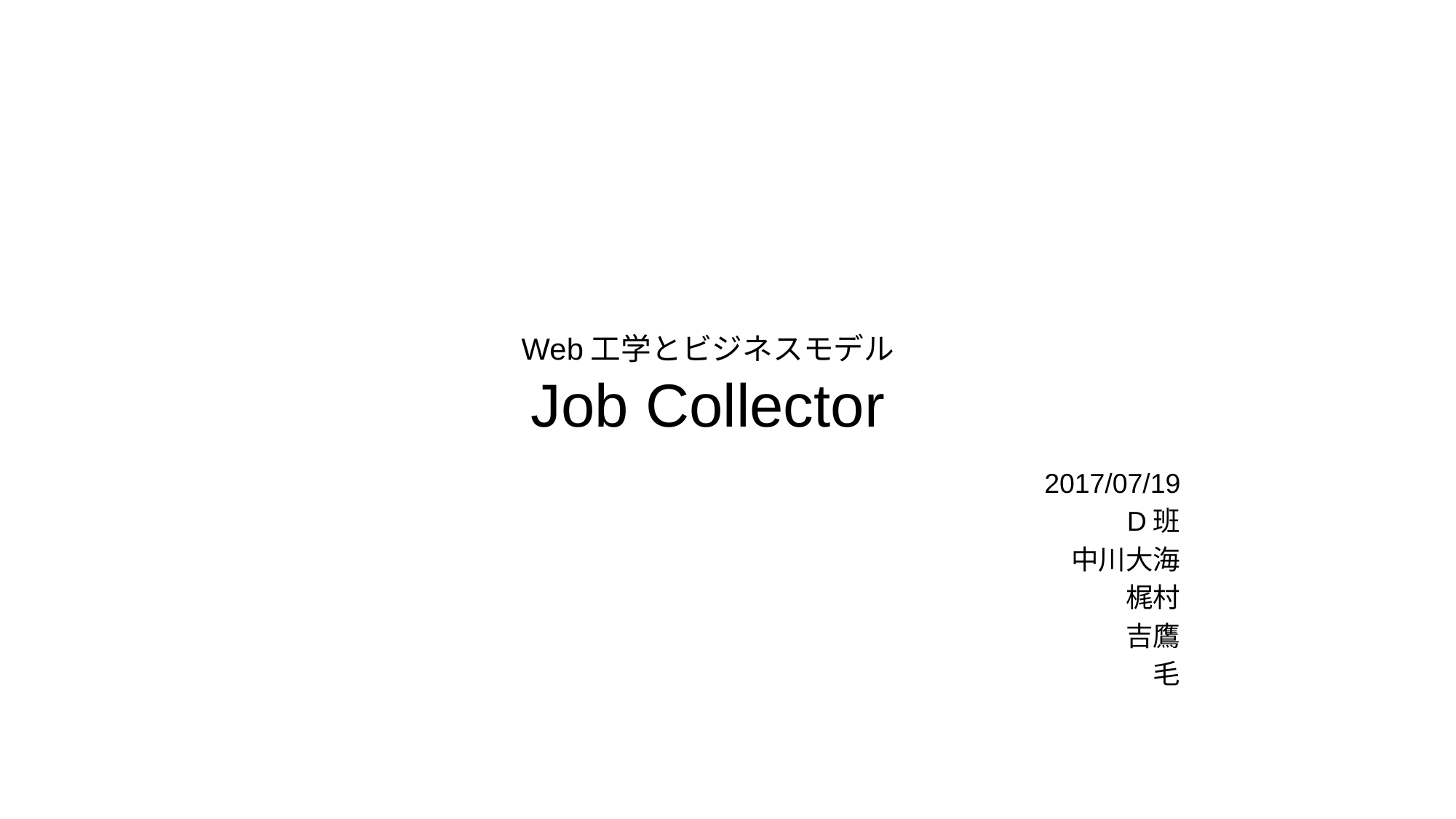

# Web工学とビジネスモデル Job Collector
2017/07/19
D班
中川大海
梶村
吉鷹
毛